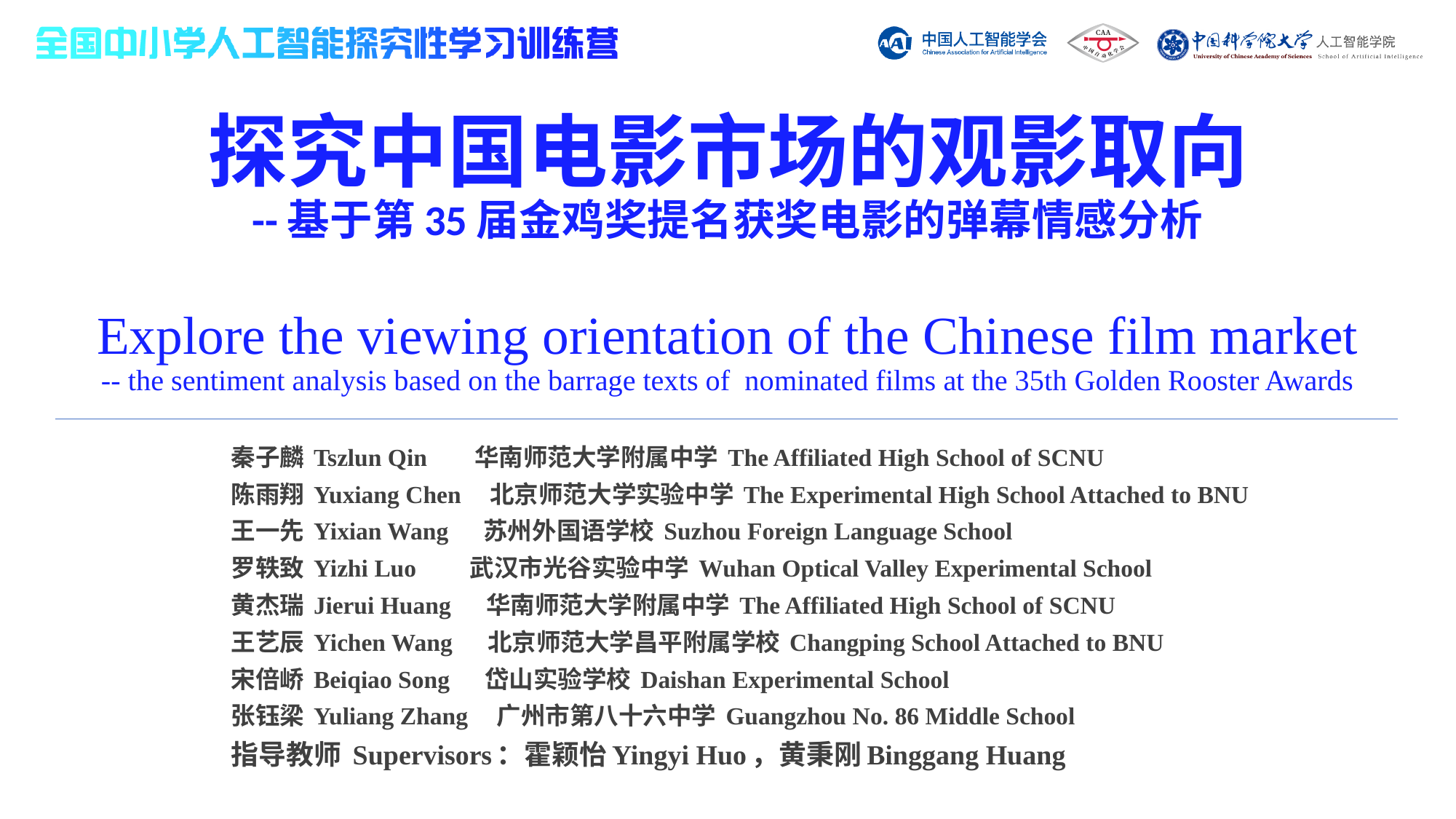

# 探究中国电影市场的观影取向 --基于第35届金鸡奖提名获奖电影的弹幕情感分析 Explore the viewing orientation of the Chinese film market -- the sentiment analysis based on the barrage texts of  nominated films at the 35th Golden Rooster Awards
秦子麟 Tszlun Qin       华南师范大学附属中学 The Affiliated High School of SCNU
陈雨翔 Yuxiang Chen    北京师范大学实验中学 The Experimental High School Attached to BNU
王一先 Yixian Wang     苏州外国语学校 Suzhou Foreign Language School
罗轶致 Yizhi Luo        武汉市光谷实验中学 Wuhan Optical Valley Experimental School
黄杰瑞 Jierui Huang     华南师范大学附属中学 The Affiliated High School of SCNU
王艺辰 Yichen Wang     北京师范大学昌平附属学校 Changping School Attached to BNU
宋倍峤 Beiqiao Song     岱山实验学校 Daishan Experimental School
张钰梁 Yuliang Zhang    广州市第八十六中学 Guangzhou No. 86 Middle School
指导教师 Supervisors：霍颖怡Yingyi Huo，黄秉刚Binggang Huang